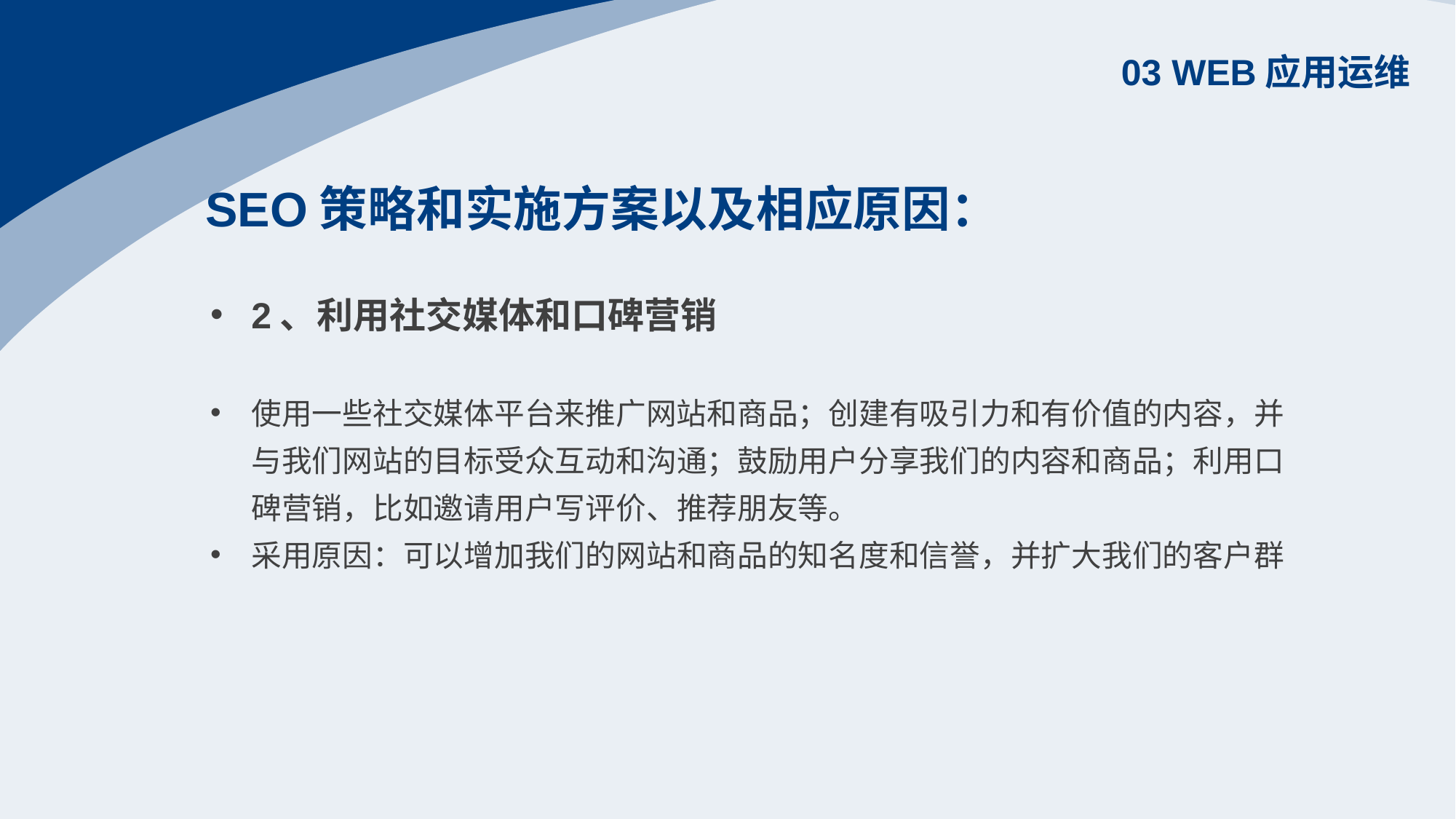

03 WEB应用运维
SEO策略和实施方案以及相应原因：
2、利用社交媒体和口碑营销

使用一些社交媒体平台来推广网站和商品；创建有吸引力和有价值的内容，并与我们网站的目标受众互动和沟通；鼓励用户分享我们的内容和商品；利用口碑营销，比如邀请用户写评价、推荐朋友等。
采用原因：可以增加我们的网站和商品的知名度和信誉，并扩大我们的客户群